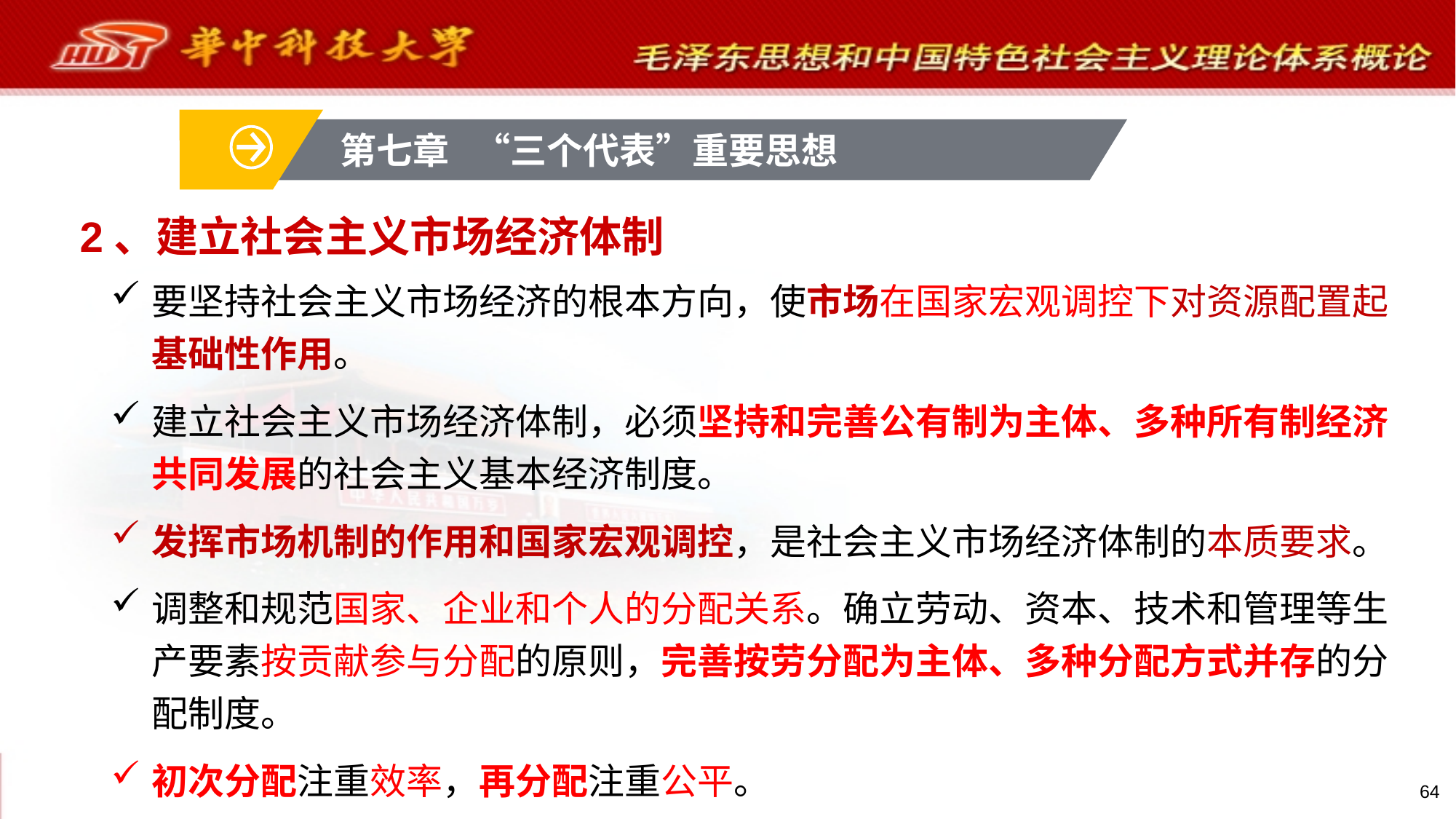

第七章   “三个代表”重要思想

# 2、建立社会主义市场经济体制
要坚持社会主义市场经济的根本方向，使市场在国家宏观调控下对资源配置起基础性作用。
建立社会主义市场经济体制，必须坚持和完善公有制为主体、多种所有制经济共同发展的社会主义基本经济制度。
发挥市场机制的作用和国家宏观调控，是社会主义市场经济体制的本质要求。
调整和规范国家、企业和个人的分配关系。确立劳动、资本、技术和管理等生产要素按贡献参与分配的原则，完善按劳分配为主体、多种分配方式并存的分配制度。
初次分配注重效率，再分配注重公平。
64